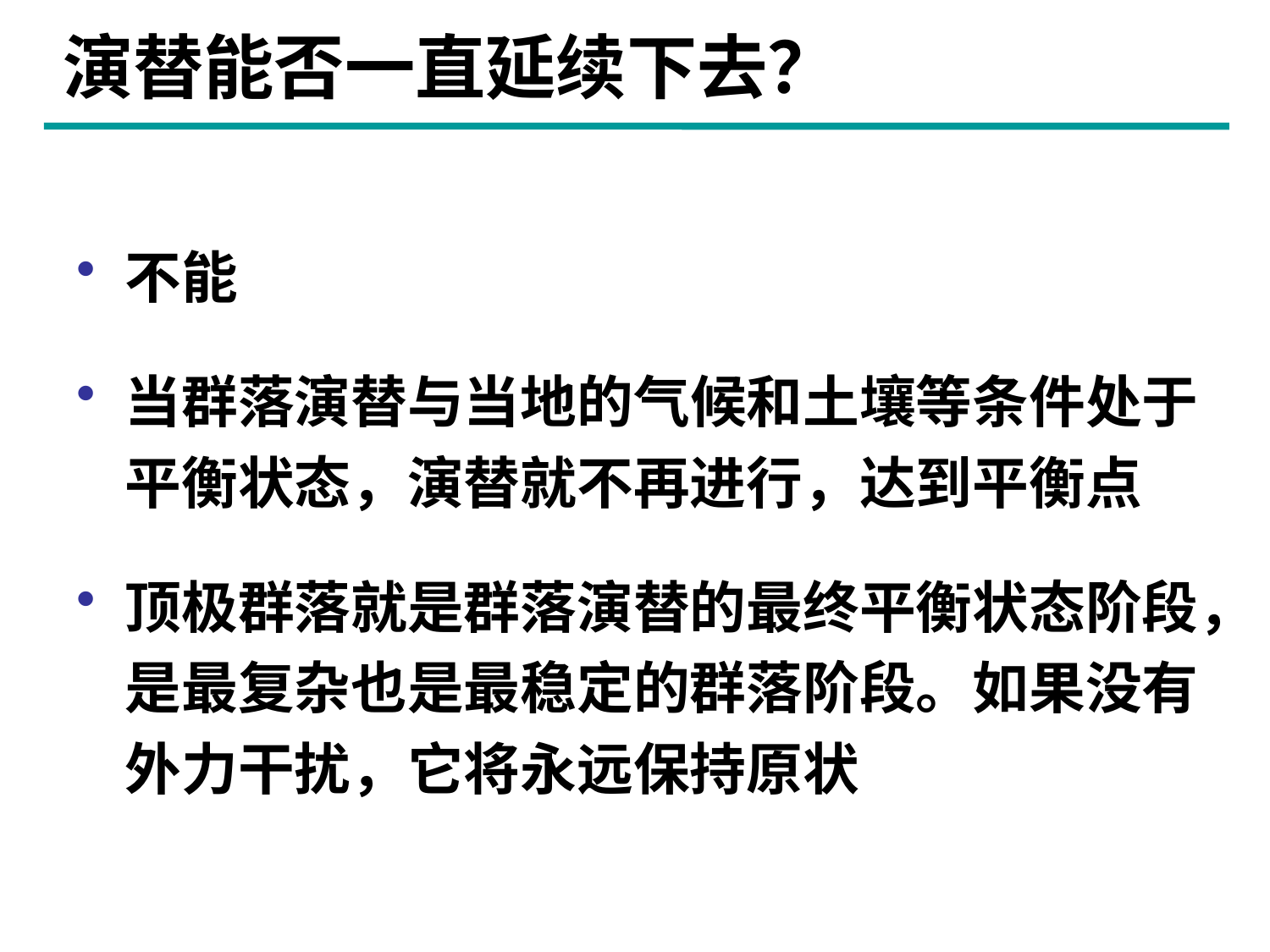

# 演替能否一直延续下去？
不能
当群落演替与当地的气候和土壤等条件处于平衡状态，演替就不再进行，达到平衡点
顶极群落就是群落演替的最终平衡状态阶段，是最复杂也是最稳定的群落阶段。如果没有外力干扰，它将永远保持原状